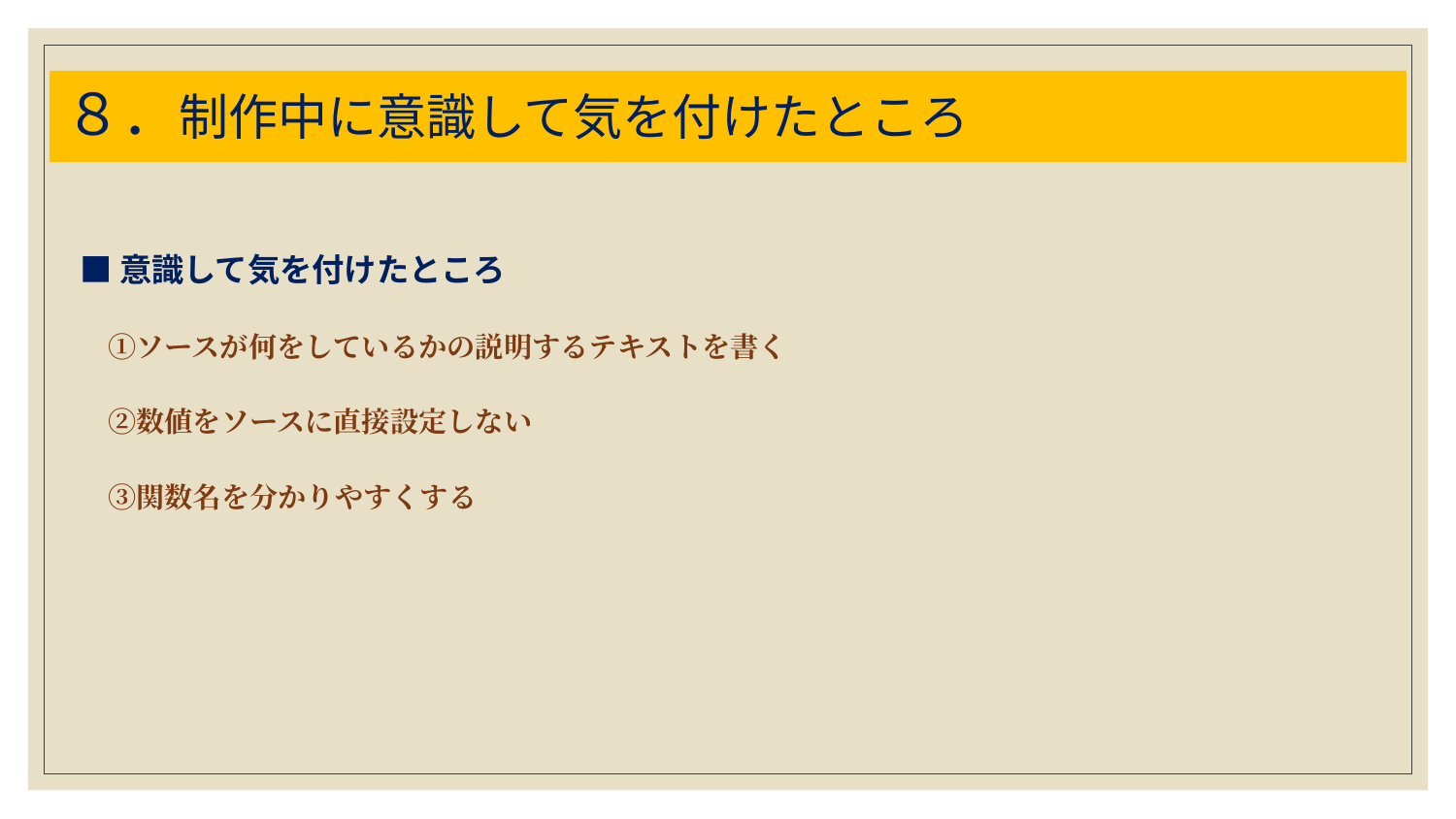

# ８．制作中に意識して気を付けたところ
■意識して気を付けたところ
　①ソースが何をしているかの説明するテキストを書く
　②数値をソースに直接設定しない
　③関数名を分かりやすくする